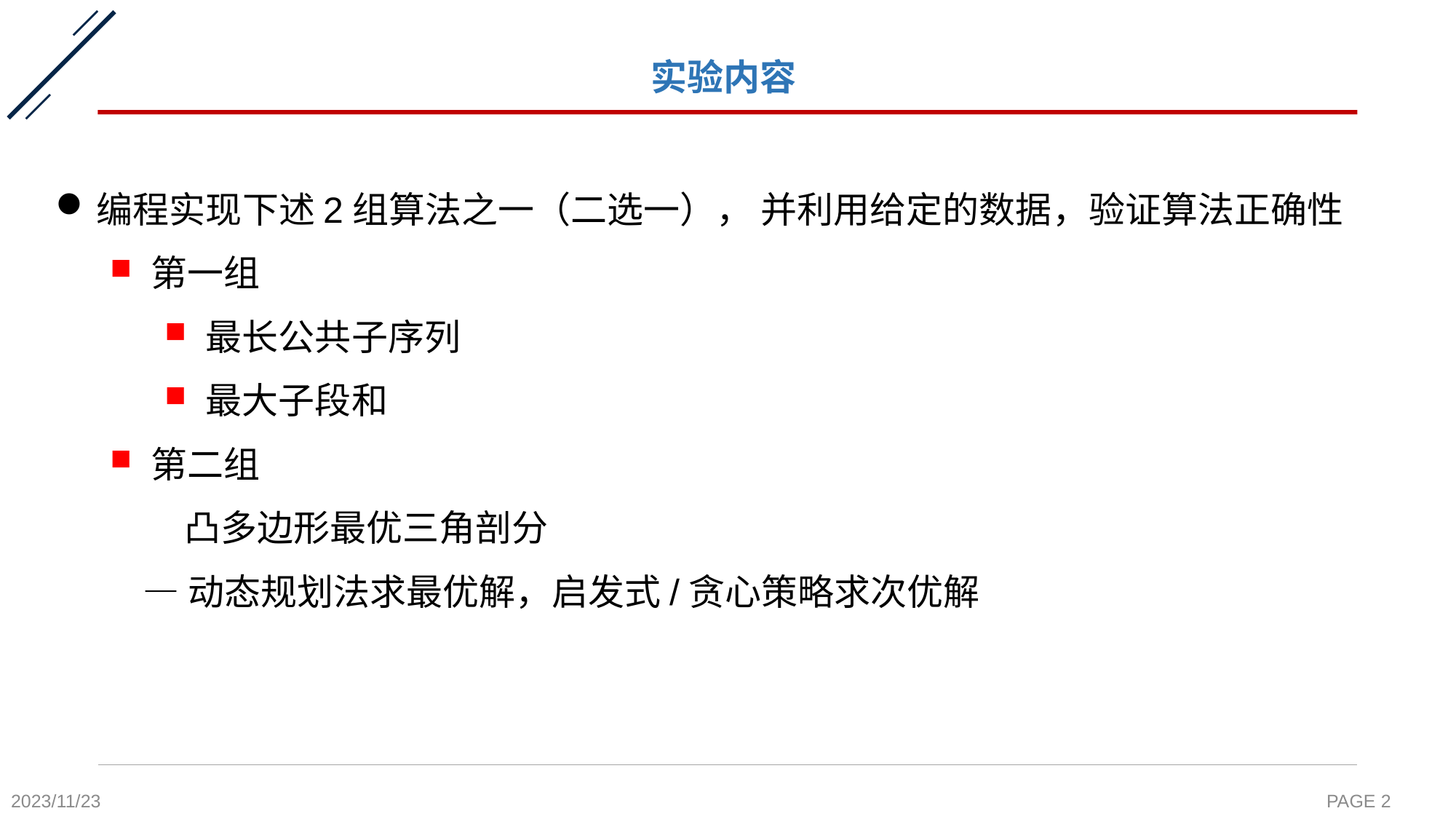

# 实验内容
编程实现下述2组算法之一（二选一）， 并利用给定的数据，验证算法正确性
第一组
最长公共子序列
最大子段和
第二组
        凸多边形最优三角剖分
    —动态规划法求最优解，启发式/贪心策略求次优解

2023/11/23
PAGE 2